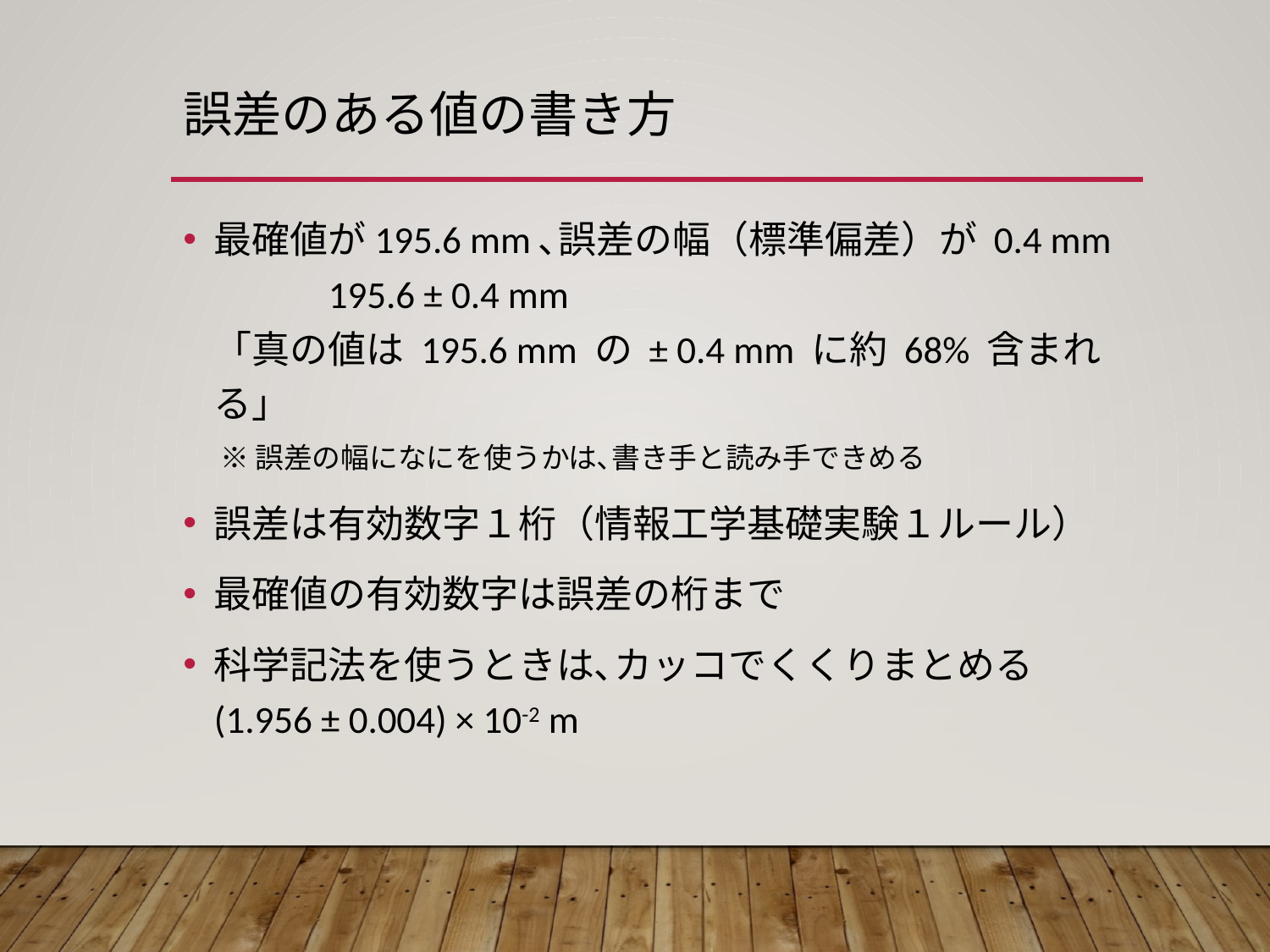

# 誤差のある値の書き方
最確値が195.6 mm､誤差の幅（標準偏差）が 0.4 mm
		195.6 ± 0.4 mm
「真の値は 195.6 mm の ± 0.4 mm に約 68% 含まれる」
※誤差の幅になにを使うかは､書き手と読み手できめる
誤差は有効数字１桁（情報工学基礎実験１ルール）
最確値の有効数字は誤差の桁まで
科学記法を使うときは､カッコでくくりまとめる
		(1.956 ± 0.004) × 10-2 m